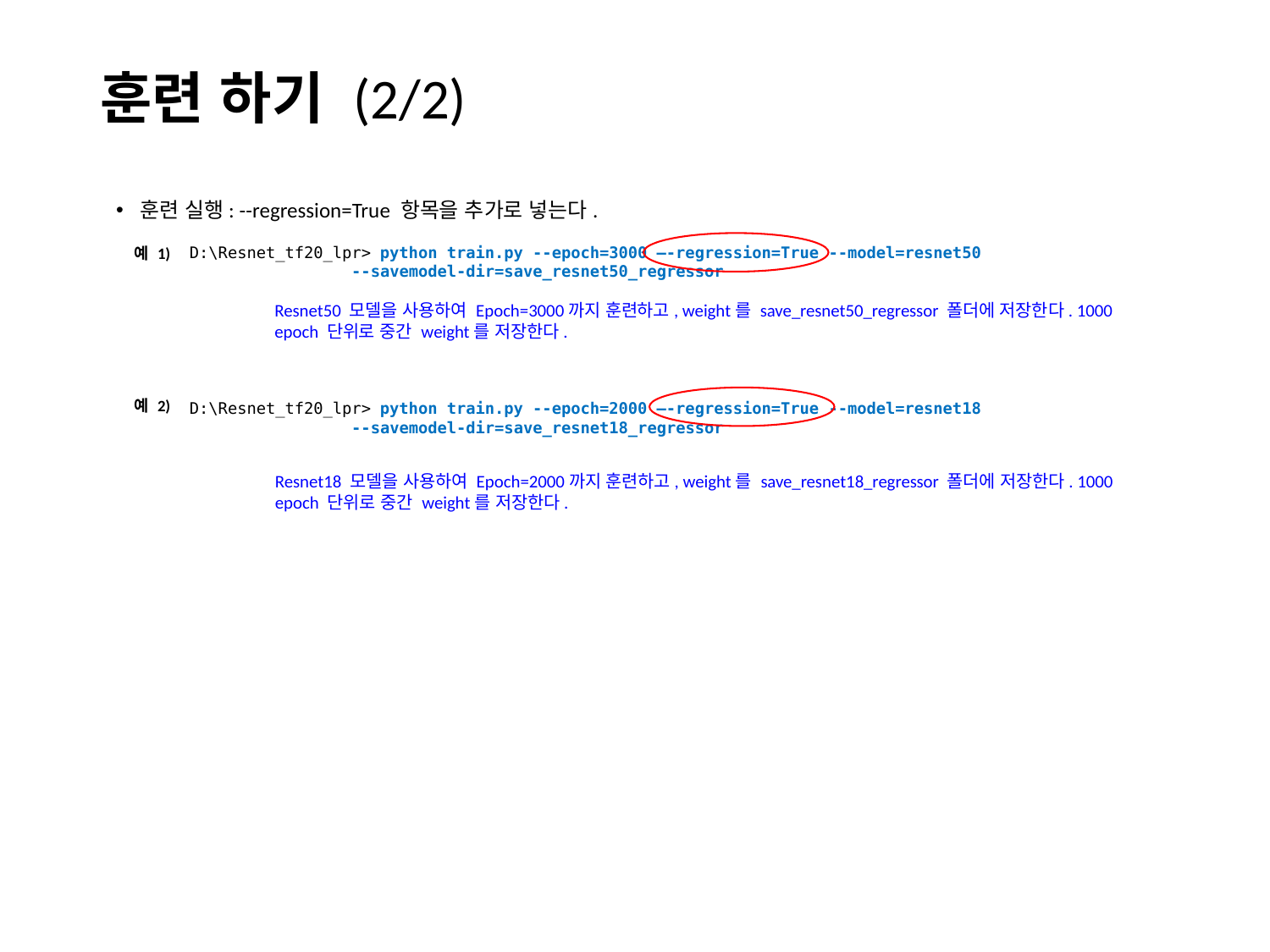

# 훈련 하기 (2/2)
훈련 실행: --regression=True 항목을 추가로 넣는다.

D:\Resnet_tf20_lpr> python train.py --epoch=3000 –-regression=True --model=resnet50
                 --savemodel-dir=save_resnet50_regressor
예 1)
Resnet50 모델을 사용하여 Epoch=3000까지 훈련하고, weight를 save_resnet50_regressor 폴더에 저장한다. 1000 epoch 단위로 중간 weight를 저장한다.

예 2)
D:\Resnet_tf20_lpr> python train.py --epoch=2000 –-regression=True --model=resnet18
                 --savemodel-dir=save_resnet18_regressor
Resnet18 모델을 사용하여 Epoch=2000까지 훈련하고, weight를 save_resnet18_regressor 폴더에 저장한다. 1000 epoch 단위로 중간 weight를 저장한다.